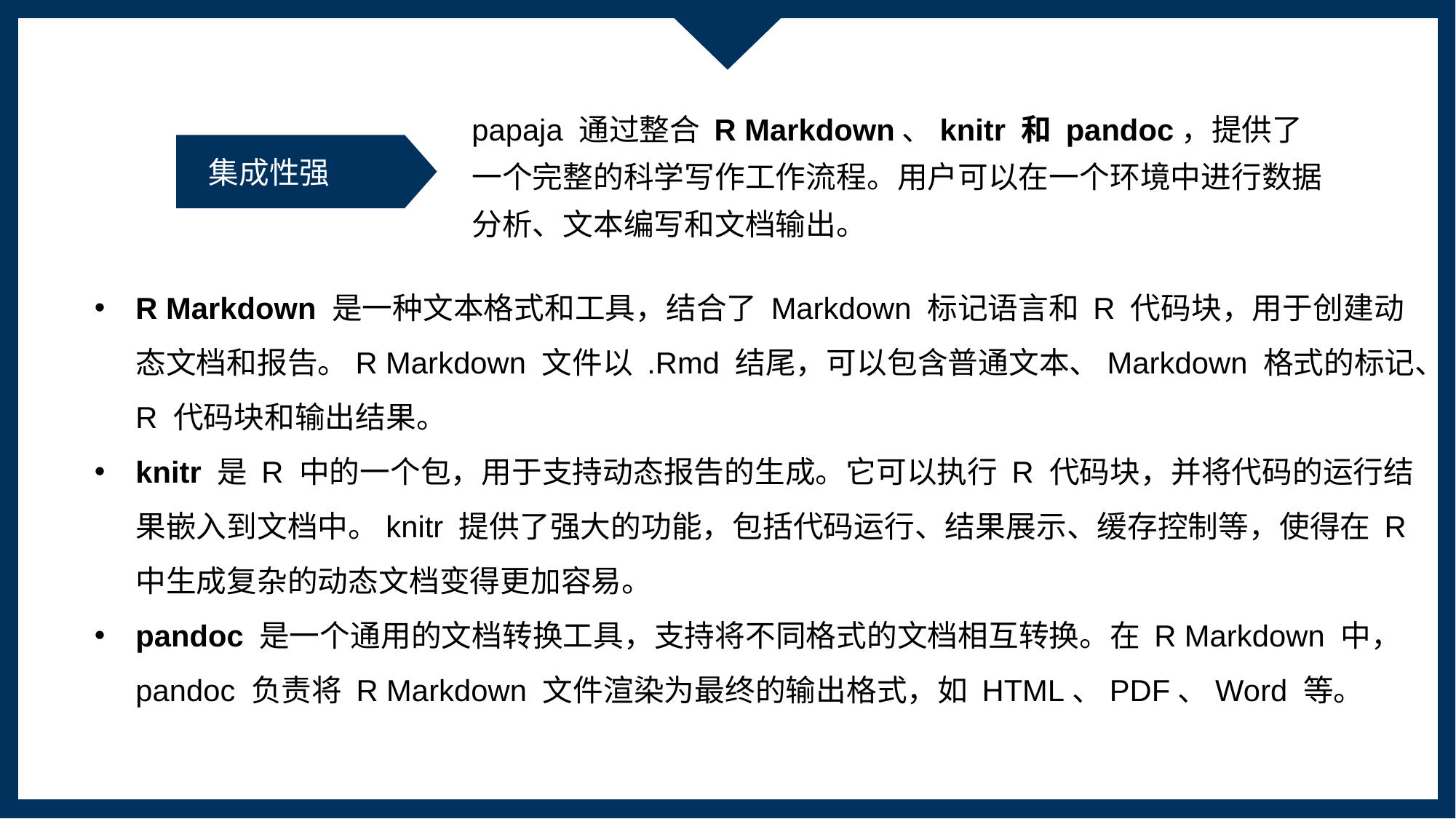

papaja 通过整合 R Markdown、knitr 和 pandoc，提供了一个完整的科学写作工作流程。用户可以在一个环境中进行数据分析、文本编写和文档输出。

集成性强
R Markdown 是一种文本格式和工具，结合了 Markdown 标记语言和 R 代码块，用于创建动态文档和报告。R Markdown 文件以 .Rmd 结尾，可以包含普通文本、Markdown 格式的标记、R 代码块和输出结果。
knitr 是 R 中的一个包，用于支持动态报告的生成。它可以执行 R 代码块，并将代码的运行结果嵌入到文档中。knitr 提供了强大的功能，包括代码运行、结果展示、缓存控制等，使得在 R 中生成复杂的动态文档变得更加容易。
pandoc 是一个通用的文档转换工具，支持将不同格式的文档相互转换。在 R Markdown 中，pandoc 负责将 R Markdown 文件渲染为最终的输出格式，如 HTML、PDF、Word 等。